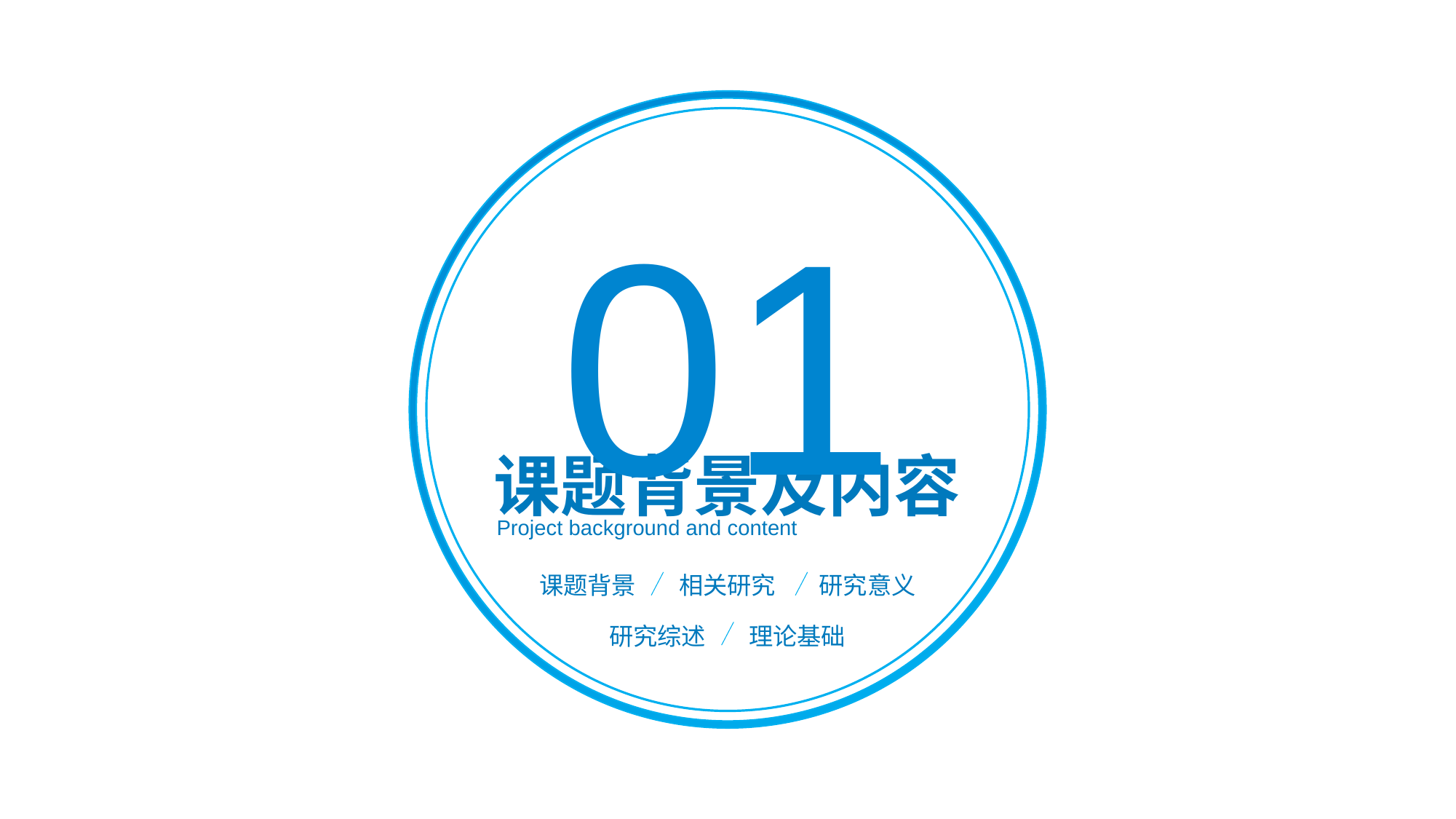

01

课题背景及内容
Project background and content
课题背景
相关研究
研究意义
研究综述
理论基础